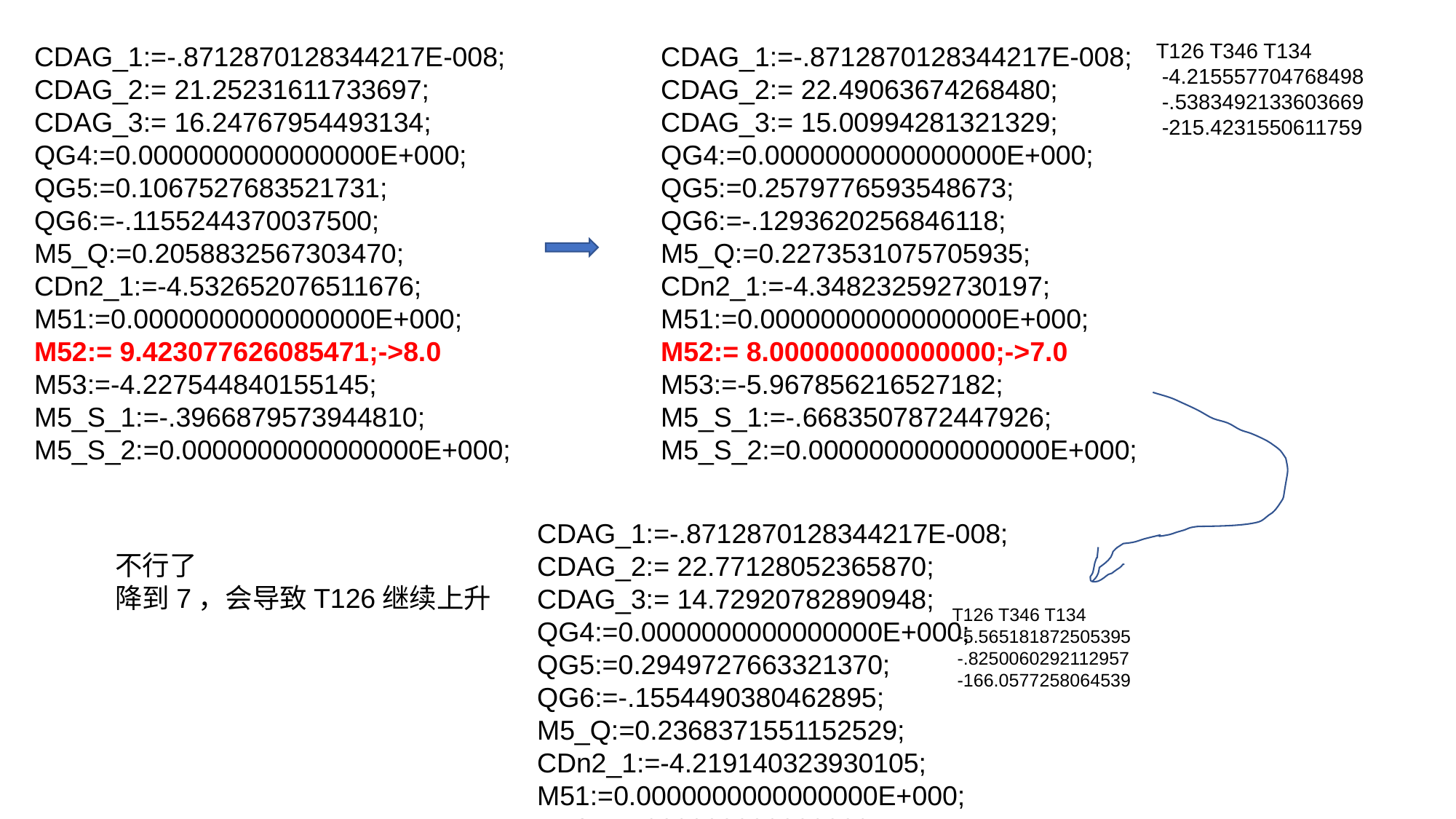

T126 T346 T134
 -4.215557704768498
 -.5383492133603669
 -215.4231550611759
CDAG_1:=-.8712870128344217E-008;
CDAG_2:= 22.49063674268480;
CDAG_3:= 15.00994281321329;
QG4:=0.0000000000000000E+000;
QG5:=0.2579776593548673;
QG6:=-.1293620256846118;
M5_Q:=0.2273531075705935;
CDn2_1:=-4.348232592730197;
M51:=0.0000000000000000E+000;
M52:= 8.000000000000000;->7.0
M53:=-5.967856216527182;
M5_S_1:=-.6683507872447926;
M5_S_2:=0.0000000000000000E+000;
CDAG_1:=-.8712870128344217E-008;
CDAG_2:= 21.25231611733697;
CDAG_3:= 16.24767954493134;
QG4:=0.0000000000000000E+000;
QG5:=0.1067527683521731;
QG6:=-.1155244370037500;
M5_Q:=0.2058832567303470;
CDn2_1:=-4.532652076511676;
M51:=0.0000000000000000E+000;
M52:= 9.423077626085471;->8.0
M53:=-4.227544840155145;
M5_S_1:=-.3966879573944810;
M5_S_2:=0.0000000000000000E+000;

CDAG_1:=-.8712870128344217E-008;
CDAG_2:= 22.77128052365870;
CDAG_3:= 14.72920782890948;
QG4:=0.0000000000000000E+000;
QG5:=0.2949727663321370;
QG6:=-.1554490380462895;
M5_Q:=0.2368371551152529;
CDn2_1:=-4.219140323930105;
M51:=0.0000000000000000E+000;
M52:= 7.000000000000000;
M53:=-5.793002539715244;
M5_S_1:=-.7196307234716298;
M5_S_2:=0.0000000000000000E+000;

不行了
降到7，会导致T126继续上升

T126 T346 T134
 -5.565181872505395
 -.8250060292112957
 -166.0577258064539